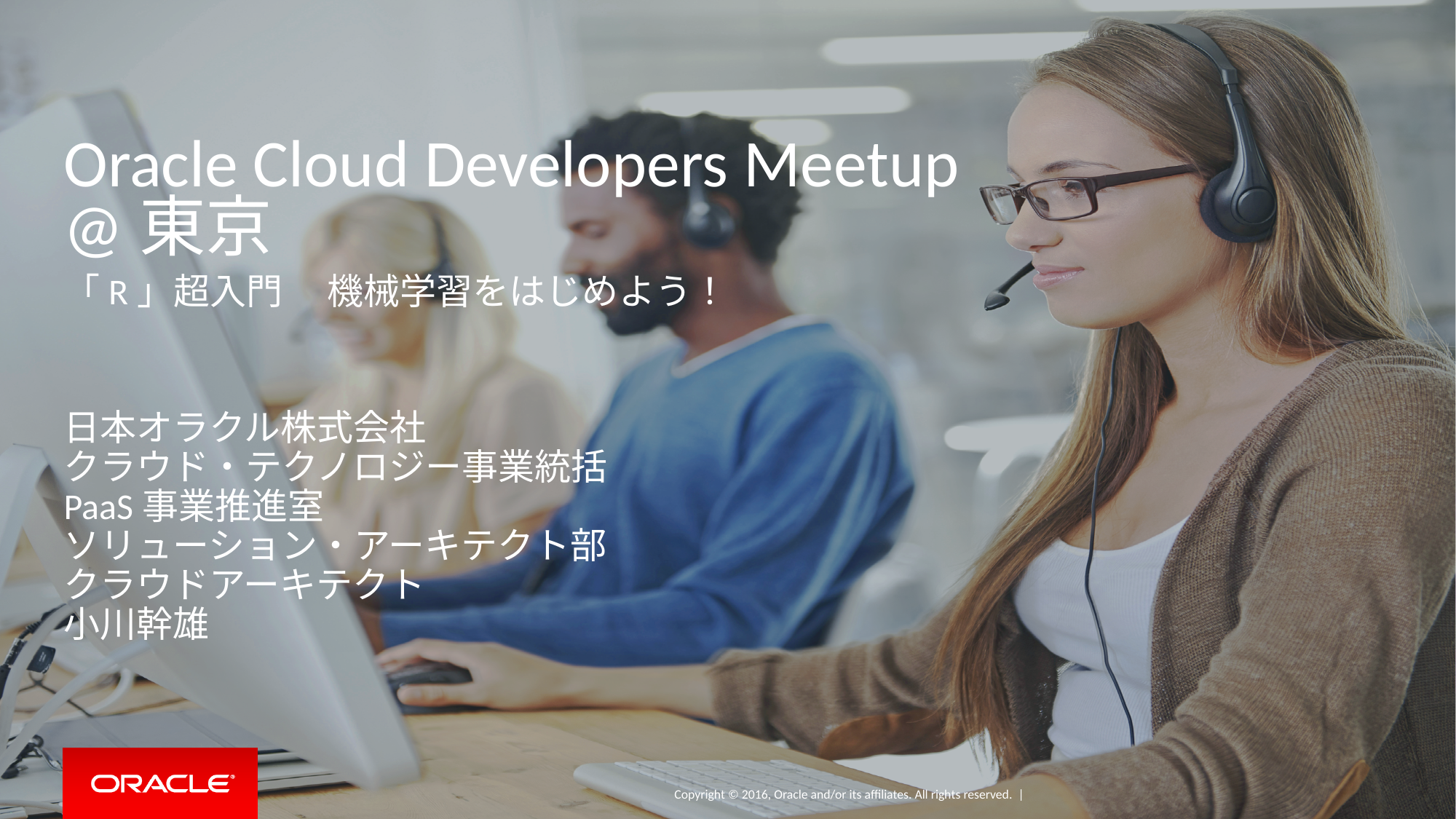

# Oracle Cloud Developers Meetup @東京
「R」超入門 　機械学習をはじめよう！
日本オラクル株式会社
クラウド・テクノロジー事業統括
PaaS事業推進室
ソリューション・アーキテクト部
クラウドアーキテクト
小川幹雄